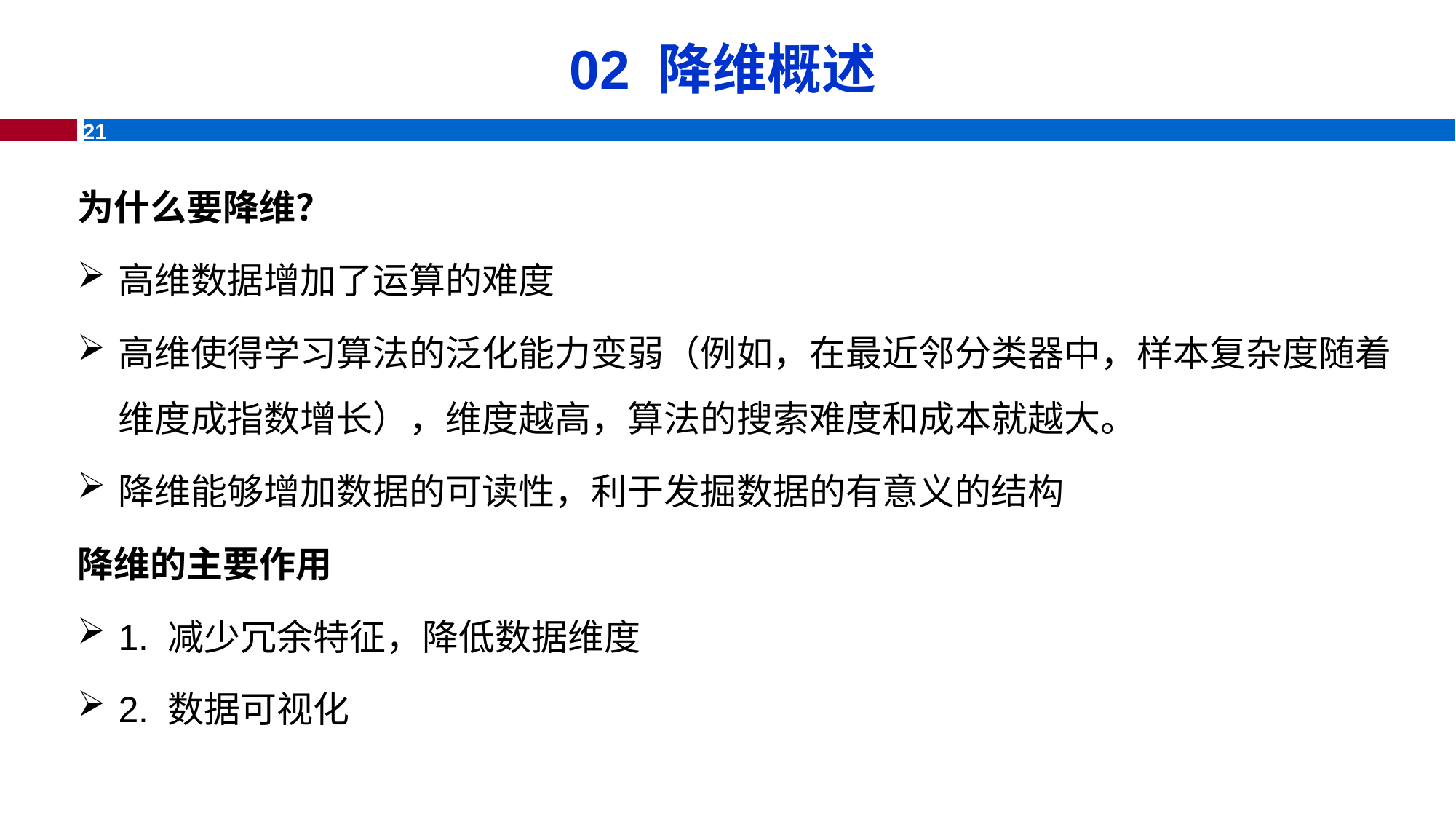

# 02 降维概述
为什么要降维？
高维数据增加了运算的难度
高维使得学习算法的泛化能力变弱（例如，在最近邻分类器中，样本复杂度随着维度成指数增长），维度越高，算法的搜索难度和成本就越大。
降维能够增加数据的可读性，利于发掘数据的有意义的结构
降维的主要作用
1. 减少冗余特征，降低数据维度
2. 数据可视化